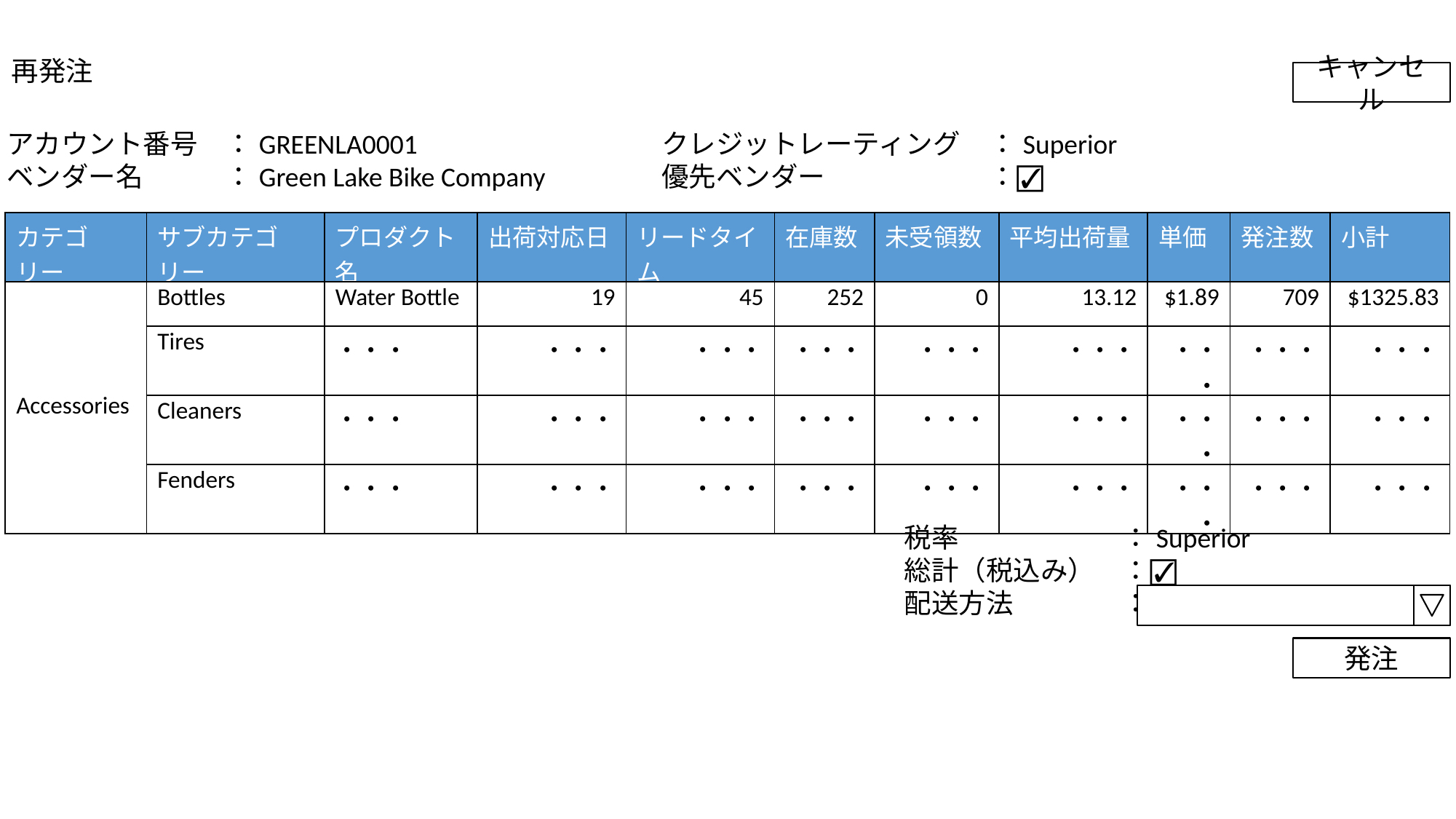

再発注
キャンセル
アカウント番号	：GREENLA0001			クレジットレーティング	：Superior
ベンダー名	：Green Lake Bike Company		優先ベンダー		：☑
| カテゴリー | サブカテゴリー | プロダクト名 | 出荷対応日 | リードタイム | 在庫数 | 未受領数 | 平均出荷量 | 単価 | 発注数 | 小計 |
| --- | --- | --- | --- | --- | --- | --- | --- | --- | --- | --- |
| Accessories | Bottles | Water Bottle | 19 | 45 | 252 | 0 | 13.12 | $1.89 | 709 | $1325.83 |
|  | Tires | ・・・ | ・・・ | ・・・ | ・・・ | ・・・ | ・・・ | ・・・ | ・・・ | ・・・ |
|  | Cleaners | ・・・ | ・・・ | ・・・ | ・・・ | ・・・ | ・・・ | ・・・ | ・・・ | ・・・ |
|  | Fenders | ・・・ | ・・・ | ・・・ | ・・・ | ・・・ | ・・・ | ・・・ | ・・・ | ・・・ |
税率		：Superior
総計（税込み）	：☑
配送方法	：

発注